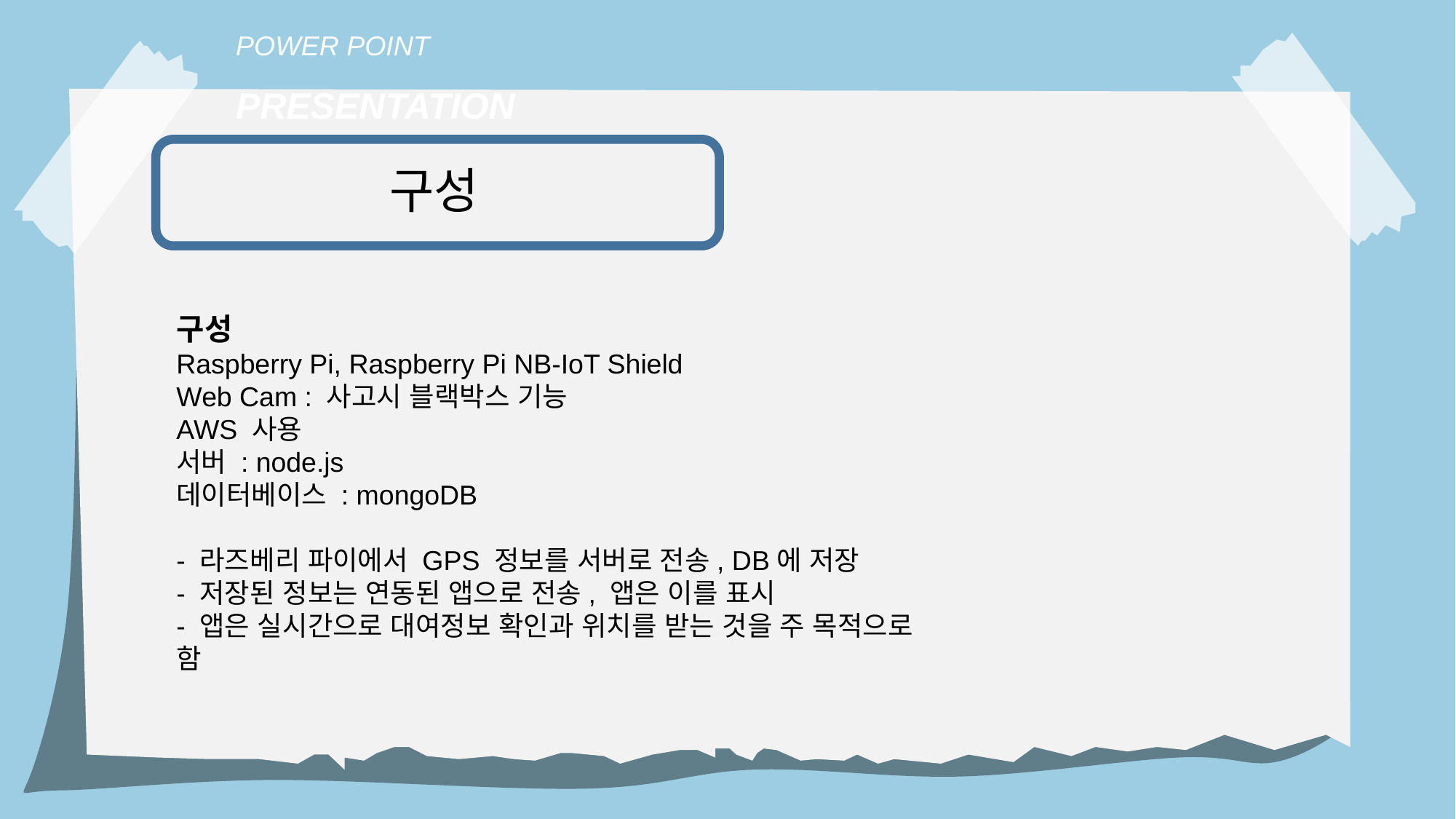

POWER POINT PRESENTATION

구성
구성
Raspberry Pi, Raspberry Pi NB-IoT Shield
Web Cam : 사고시 블랙박스 기능
AWS 사용
서버 : node.js
데이터베이스 : mongoDB

- 라즈베리 파이에서 GPS 정보를 서버로 전송, DB에 저장
- 저장된 정보는 연동된 앱으로 전송, 앱은 이를 표시
- 앱은 실시간으로 대여정보 확인과 위치를 받는 것을 주 목적으로 함